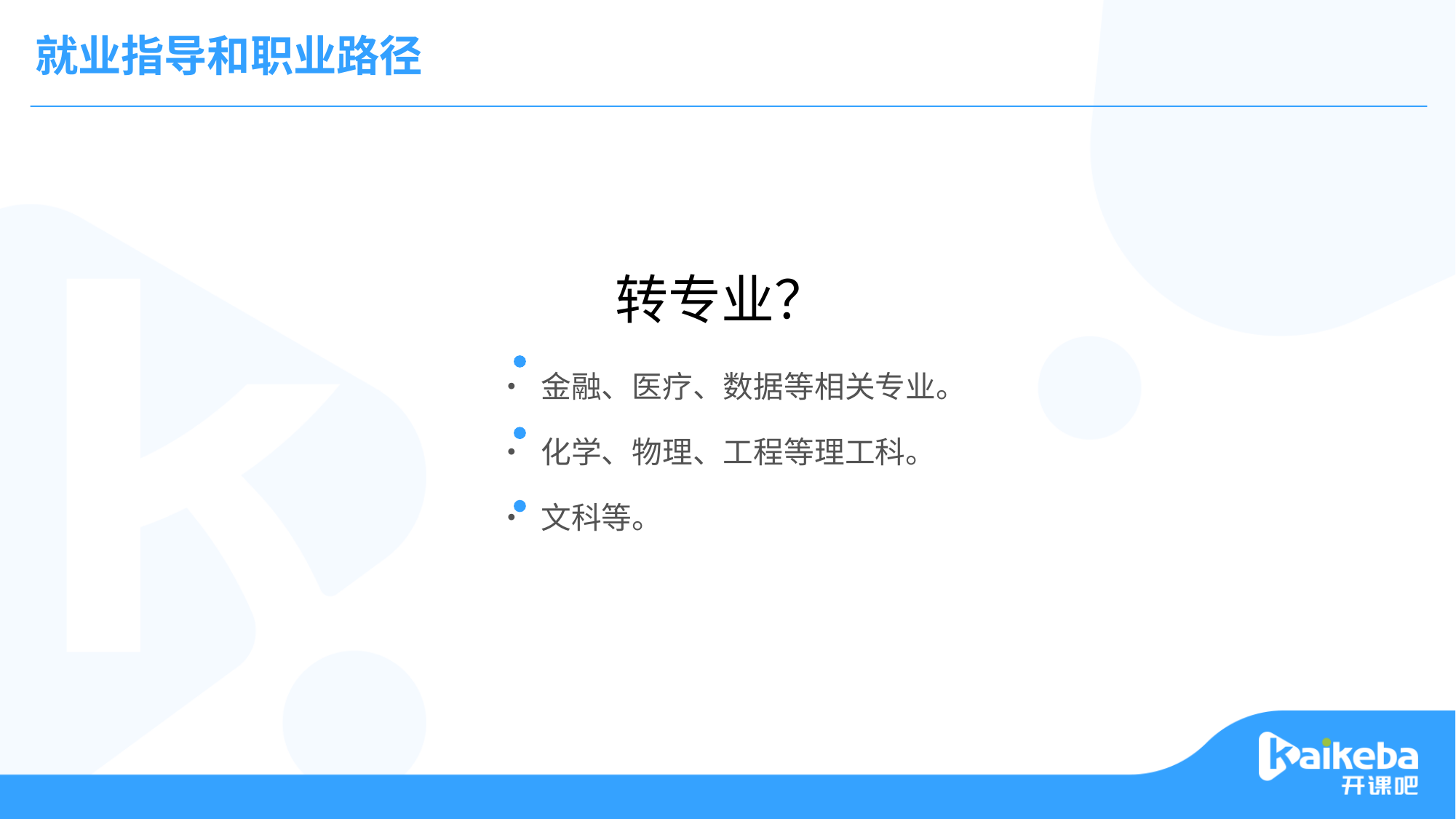

就业指导和职业路径
转专业？
• 金融、医疗、数据等相关专业。
• 化学、物理、工程等理工科。
• 文科等。